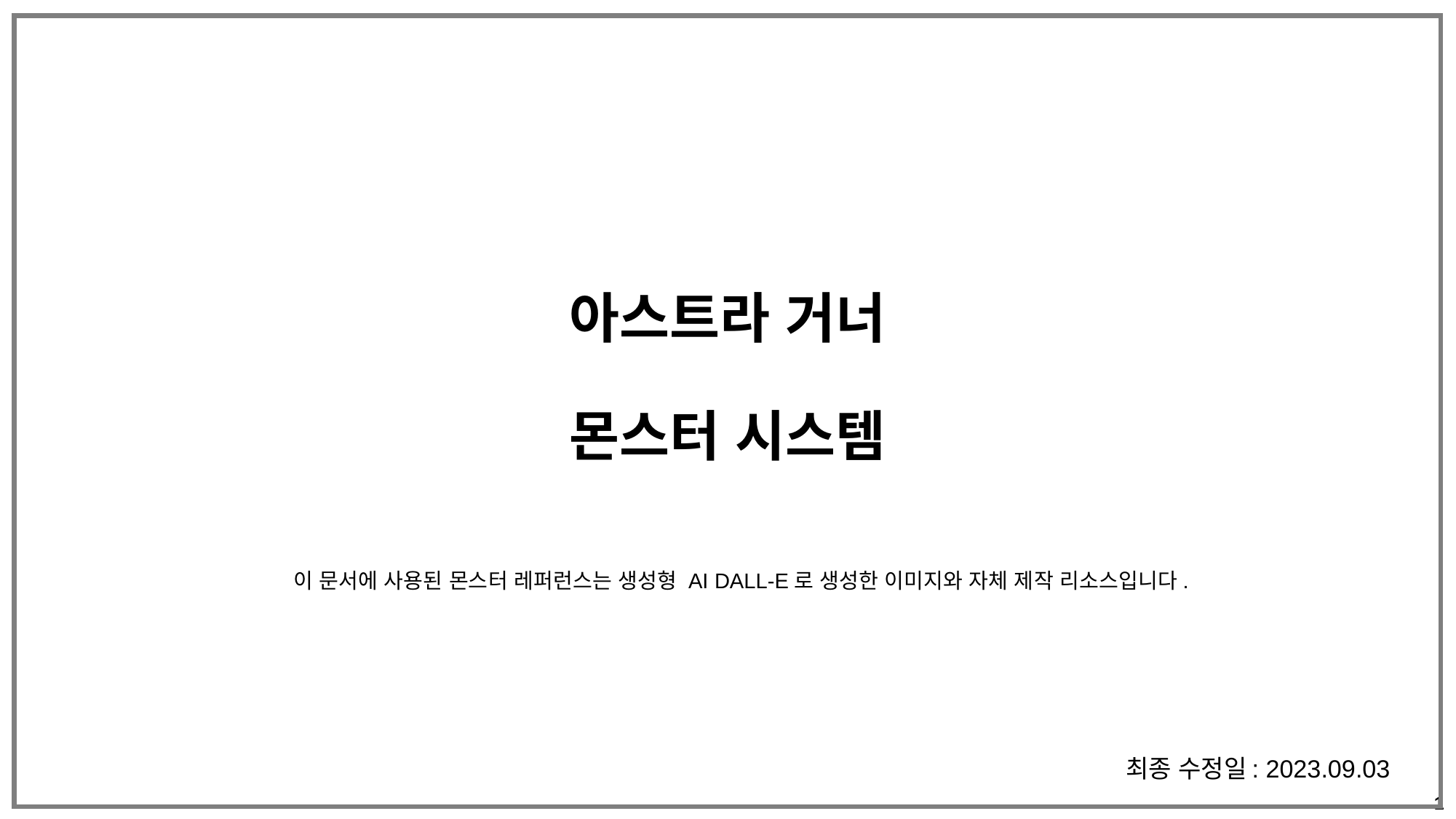

# 아스트라 거너 몬스터 시스템
이 문서에 사용된 몬스터 레퍼런스는 생성형 AI DALL-E로 생성한 이미지와 자체 제작 리소스입니다.
최종 수정일: 2023.09.03